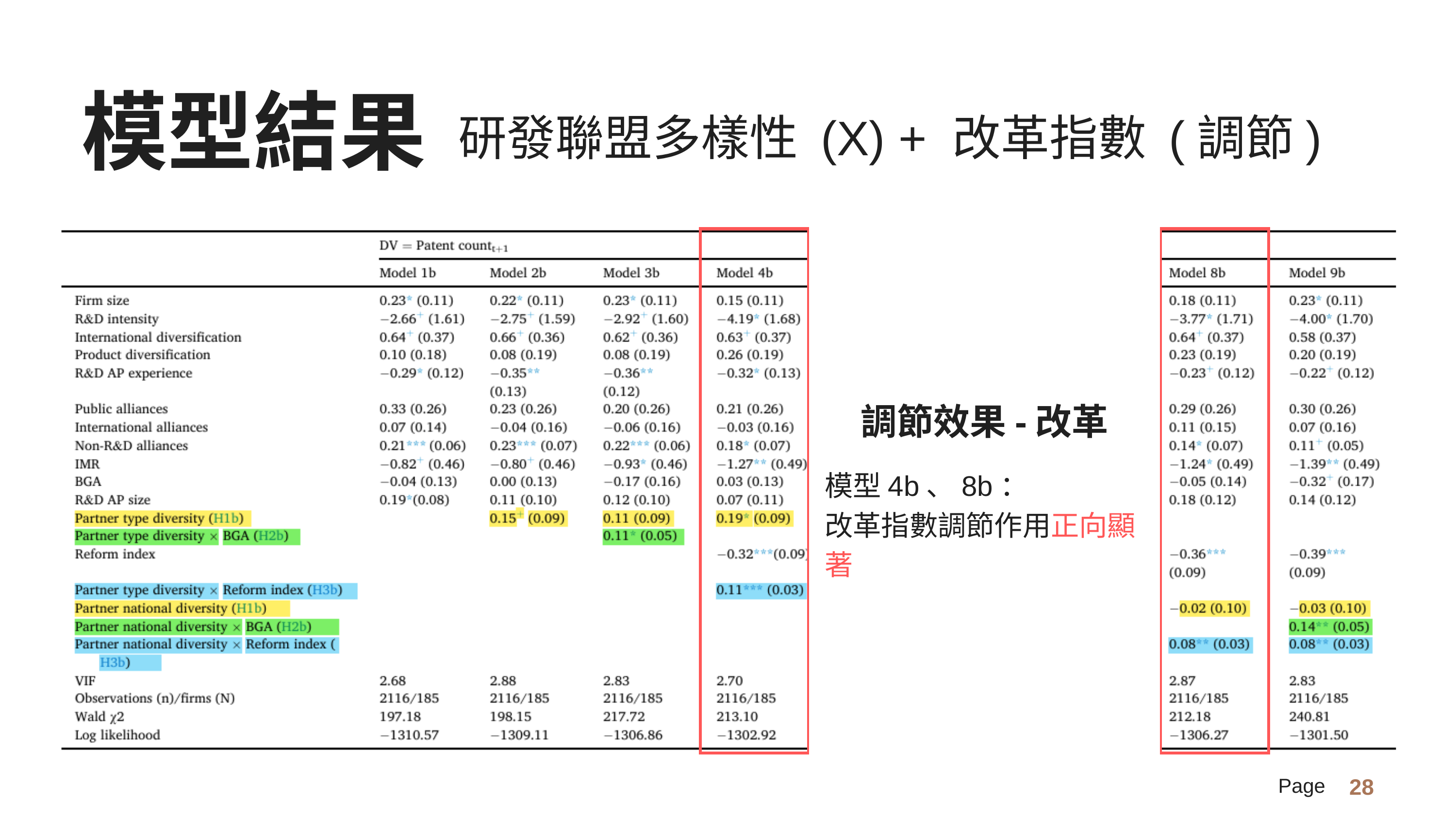

模型結果
研發聯盟多樣性 (X) + 改革指數 (調節)

調節效果-改革

模型4b、8b：
改革指數調節作用正向顯著
28
Page